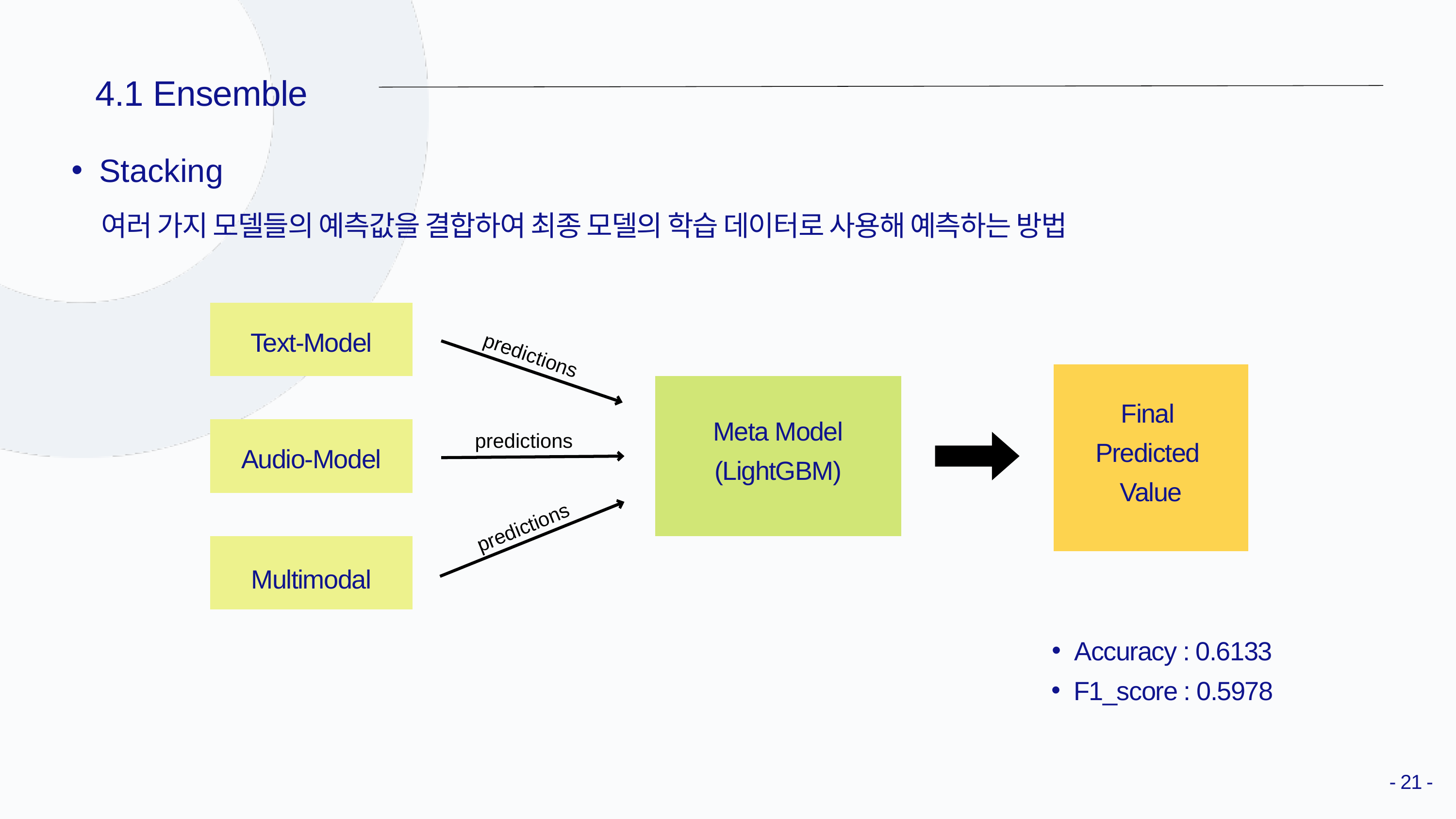

4.1 Ensemble

Stacking
여러 가지 모델들의 예측값을 결합하여 최종 모델의 학습 데이터로 사용해 예측하는 방법

Text-Model
predictions

Final
Predicted
Value

Meta Model
(LightGBM)

predictions

Audio-Model

predictions

Multimodal
Accuracy : 0.6133
F1_score : 0.5978
- 21 -